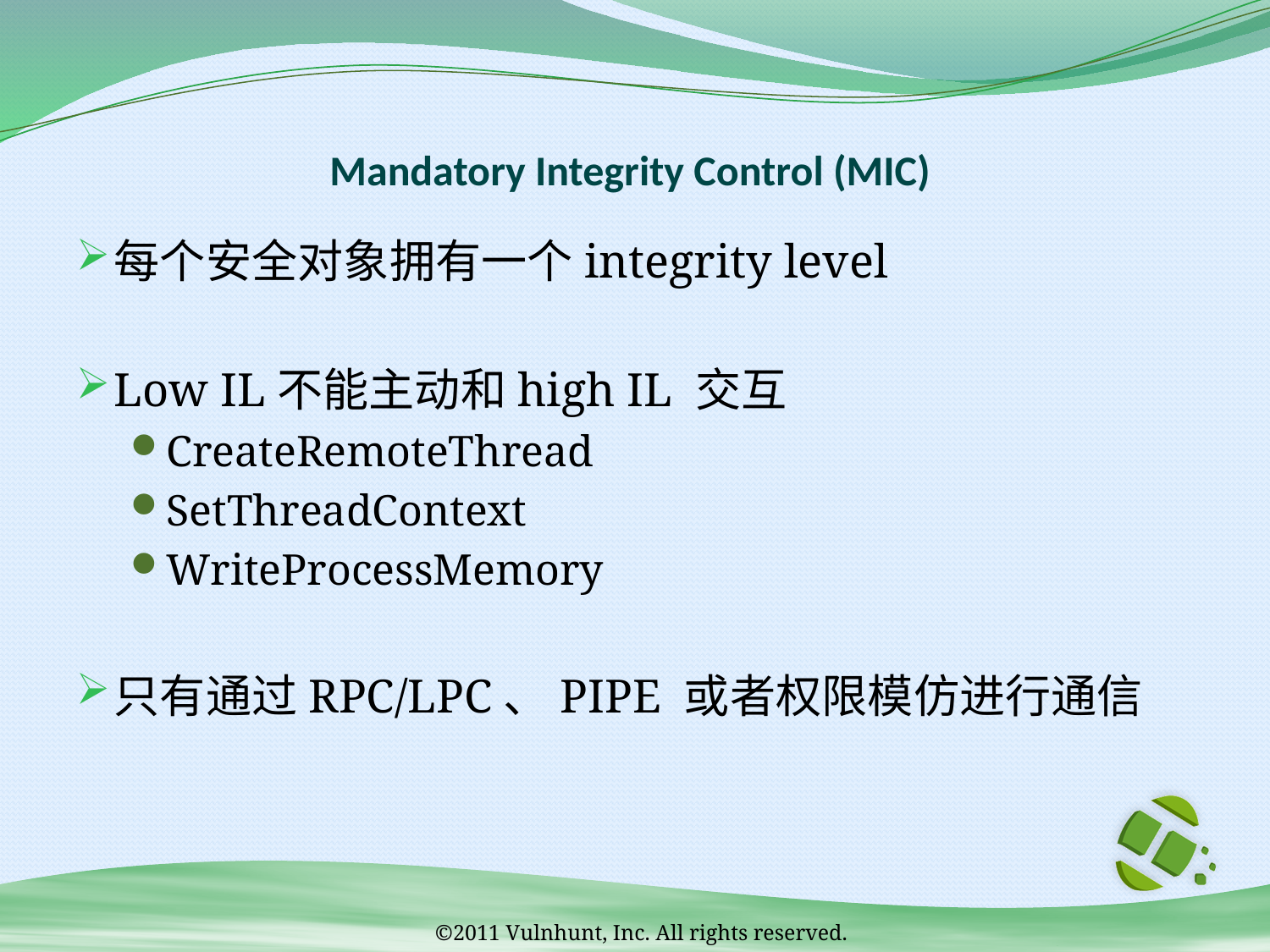

# Mandatory Integrity Control (MIC)
每个安全对象拥有一个integrity level

Low IL不能主动和high IL 交互
CreateRemoteThread
SetThreadContext
WriteProcessMemory

只有通过RPC/LPC、PIPE 或者权限模仿进行通信